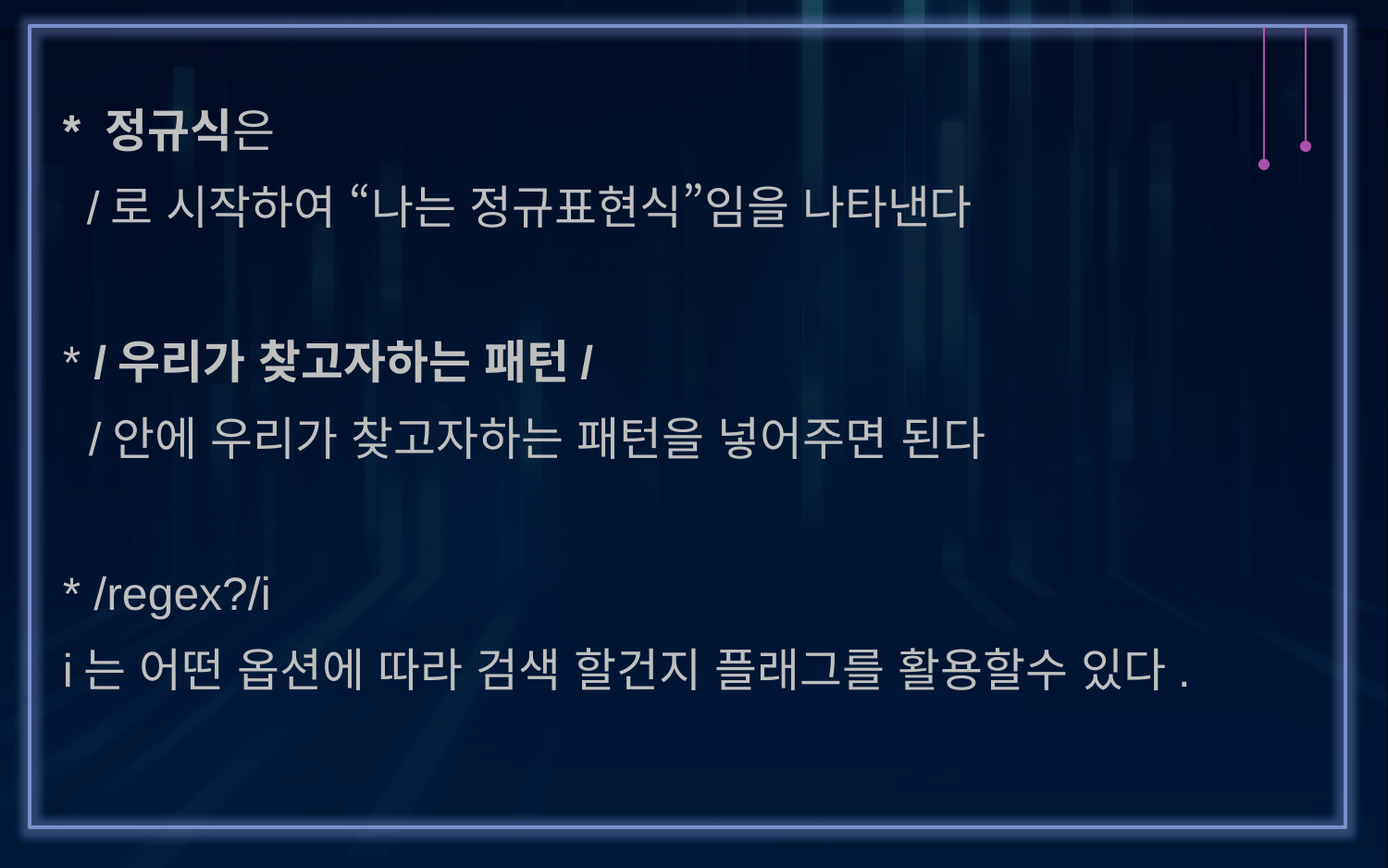

# * 정규식은 /로 시작하여 “나는 정규표현식”임을 나타낸다 * /우리가 찾고자하는 패턴/ /안에 우리가 찾고자하는 패턴을 넣어주면 된다 * /regex?/i i는 어떤 옵션에 따라 검색 할건지 플래그를 활용할수 있다.